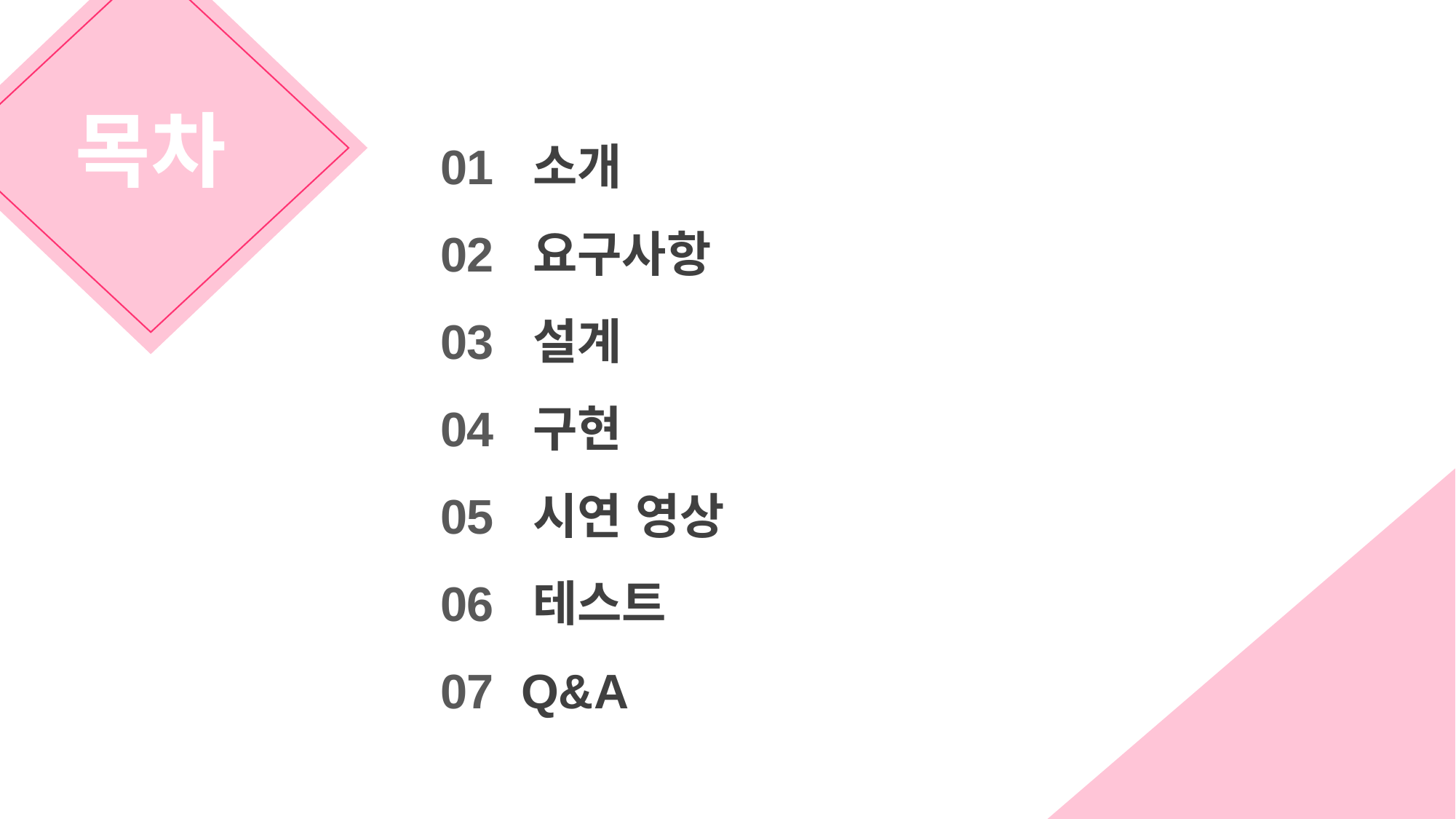

목차
목차
01  소개
02  요구사항
03  설계
04  구현
05  시연 영상
06  테스트
07  Q&A